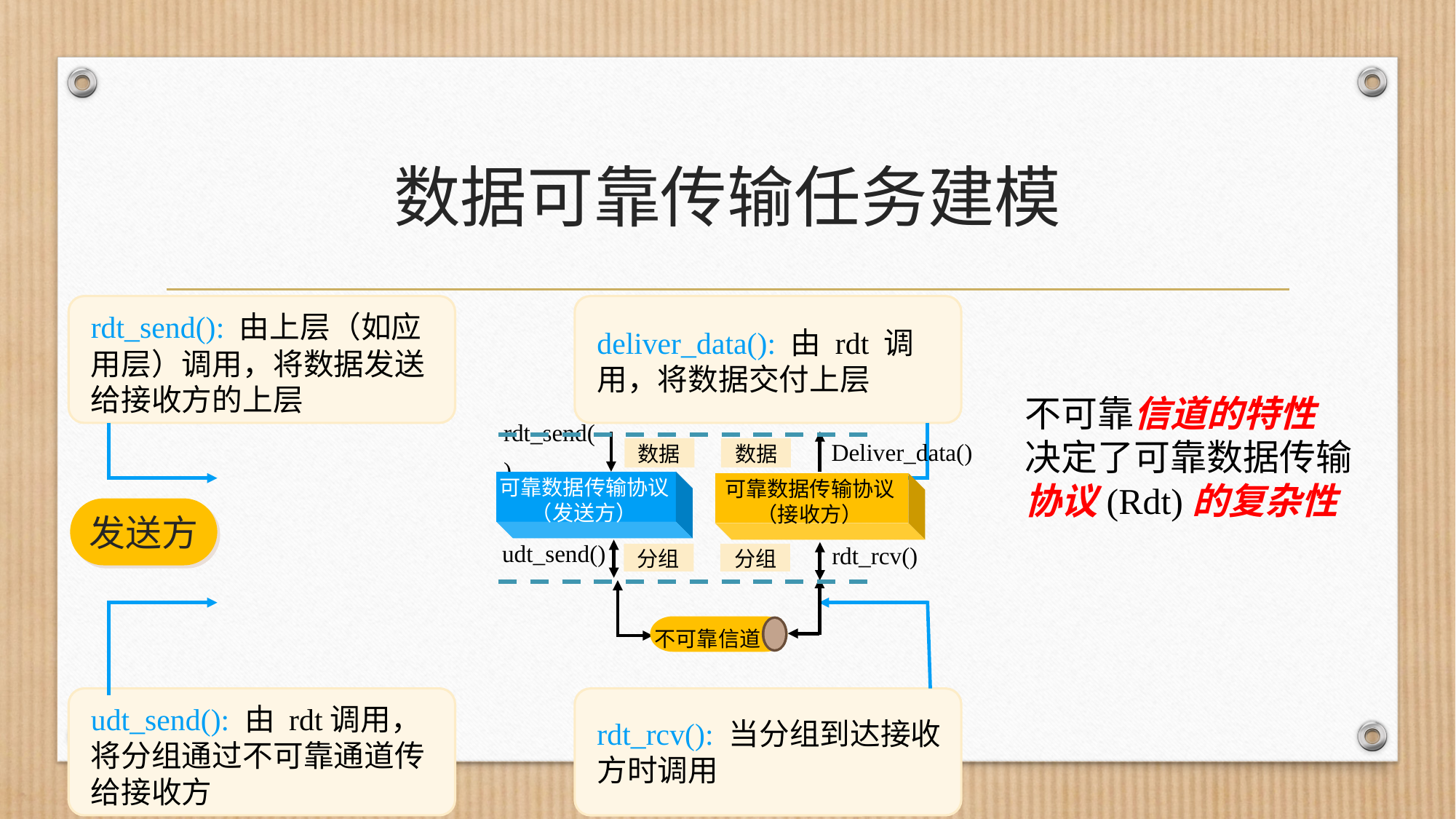

# 数据可靠传输任务建模

rdt_send(): 由上层（如应用层）调用，将数据发送给接收方的上层

deliver_data(): 由 rdt 调用，将数据交付上层
不可靠信道的特性
决定了可靠数据传输协议(Rdt)的复杂性
rdt_send()
Deliver_data()
数据

数据

可靠数据传输协议（发送方）

可靠数据传输协议（接收方）

udt_send()
rdt_rcv()
分组

分组

不可靠信道

发送方

udt_send(): 由 rdt调用，
将分组通过不可靠通道传给接收方

rdt_rcv(): 当分组到达接收方时调用